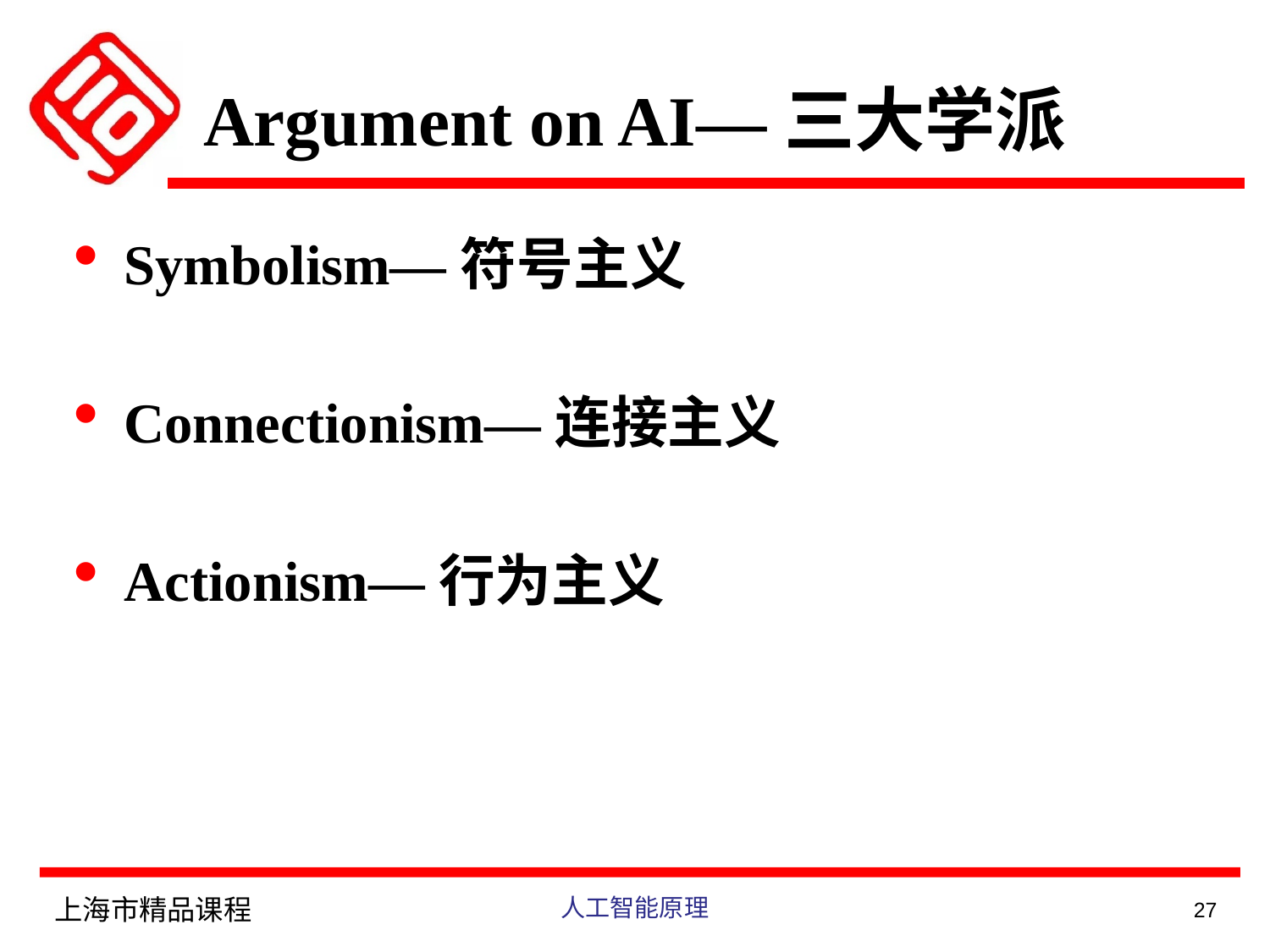

# Argument on AI—三大学派
Symbolism—符号主义

Connectionism—连接主义

Actionism—行为主义

上海市精品课程
人工智能原理
27